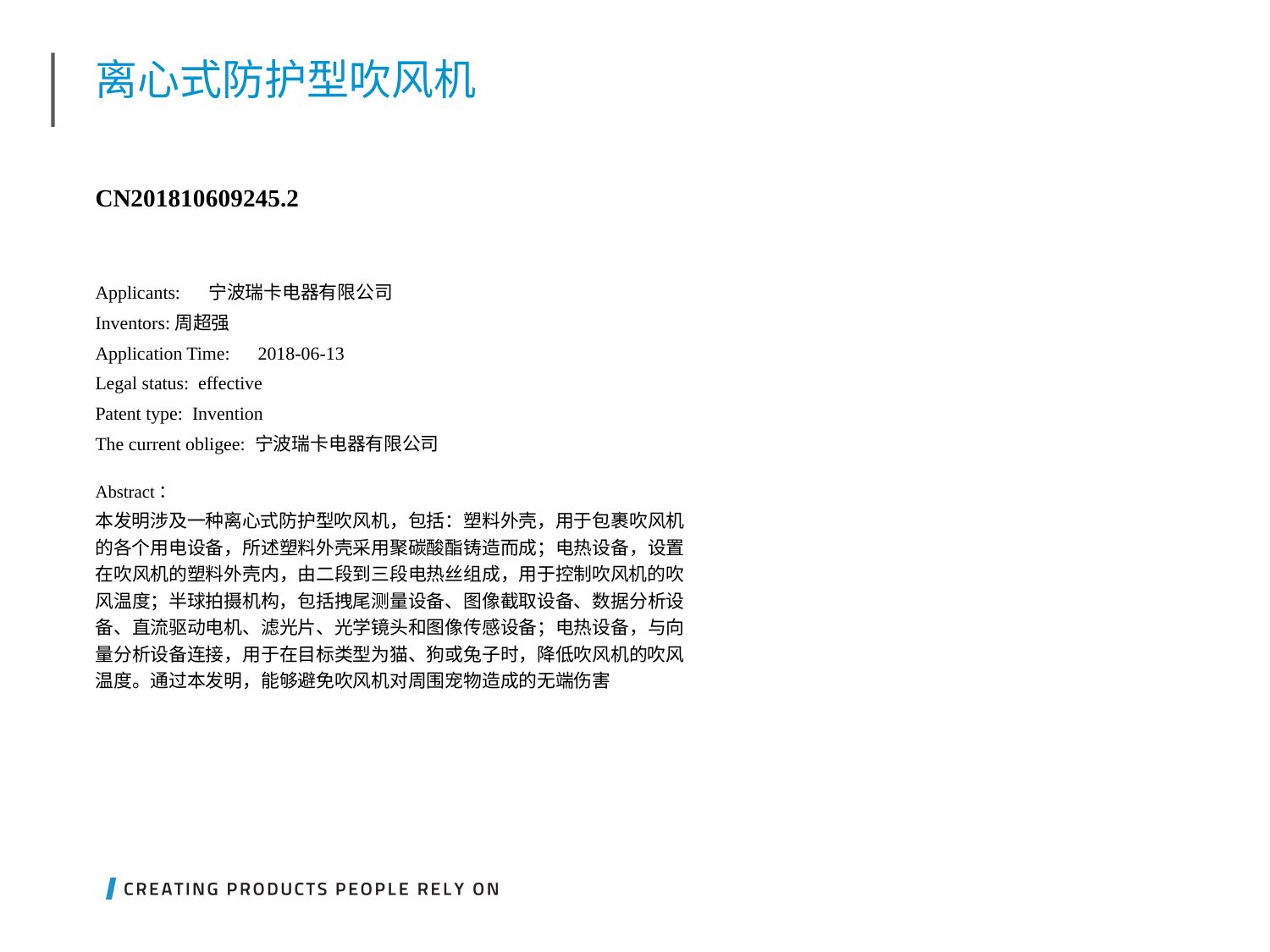

# 离心式防护型吹风机
CN201810609245.2
Applicants:     宁波瑞卡电器有限公司
Inventors:周超强
Application Time:      2018-06-13
Legal status:  effective
Patent type:  Invention
The current obligee: 宁波瑞卡电器有限公司

Abstract：
本发明涉及一种离心式防护型吹风机，包括：塑料外壳，用于包裹吹风机的各个用电设备，所述塑料外壳采用聚碳酸酯铸造而成；电热设备，设置在吹风机的塑料外壳内，由二段到三段电热丝组成，用于控制吹风机的吹风温度；半球拍摄机构，包括拽尾测量设备、图像截取设备、数据分析设备、直流驱动电机、滤光片、光学镜头和图像传感设备；电热设备，与向量分析设备连接，用于在目标类型为猫、狗或兔子时，降低吹风机的吹风温度。通过本发明，能够避免吹风机对周围宠物造成的无端伤害